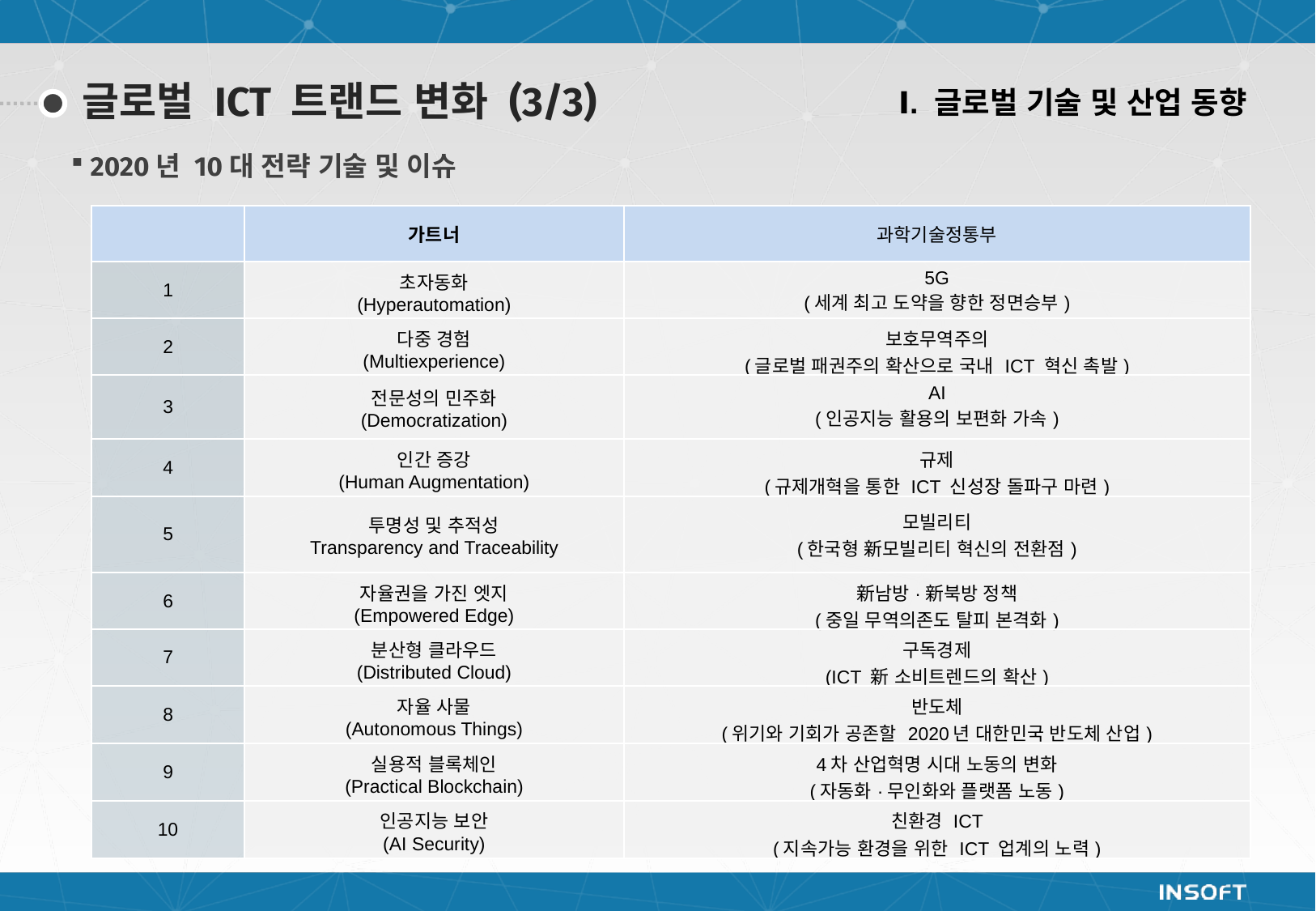

Ⅰ. 글로벌 기술 및 산업 동향
글로벌 ICT 트랜드 변화 (3/3)

2020년 10대 전략 기술 및 이슈
|  | 가트너 | 과학기술정통부 |
| --- | --- | --- |
| 1 | 초자동화 (Hyperautomation) | 5G (세계 최고 도약을 향한 정면승부) |
| 2 | 다중 경험 (Multiexperience) | 보호무역주의 (글로벌 패권주의 확산으로 국내 ICT 혁신 촉발) |
| 3 | 전문성의 민주화 (Democratization) | AI (인공지능 활용의 보편화 가속) |
| 4 | 인간 증강 (Human Augmentation) | 규제 (규제개혁을 통한 ICT 신성장 돌파구 마련) |
| 5 | 투명성 및 추적성 Transparency and Traceability | 모빌리티 (한국형 新모빌리티 혁신의 전환점) |
| 6 | 자율권을 가진 엣지 (Empowered Edge) | 新남방·新북방 정책 (중일 무역의존도 탈피 본격화) |
| 7 | 분산형 클라우드 (Distributed Cloud) | 구독경제 (ICT 新 소비트렌드의 확산) |
| 8 | 자율 사물 (Autonomous Things) | 반도체 (위기와 기회가 공존할 2020년 대한민국 반도체 산업) |
| 9 | 실용적 블록체인 (Practical Blockchain) | 4차 산업혁명 시대 노동의 변화 (자동화·무인화와 플랫폼 노동) |
| 10 | 인공지능 보안 (AI Security) | 친환경 ICT (지속가능 환경을 위한 ICT 업계의 노력) |